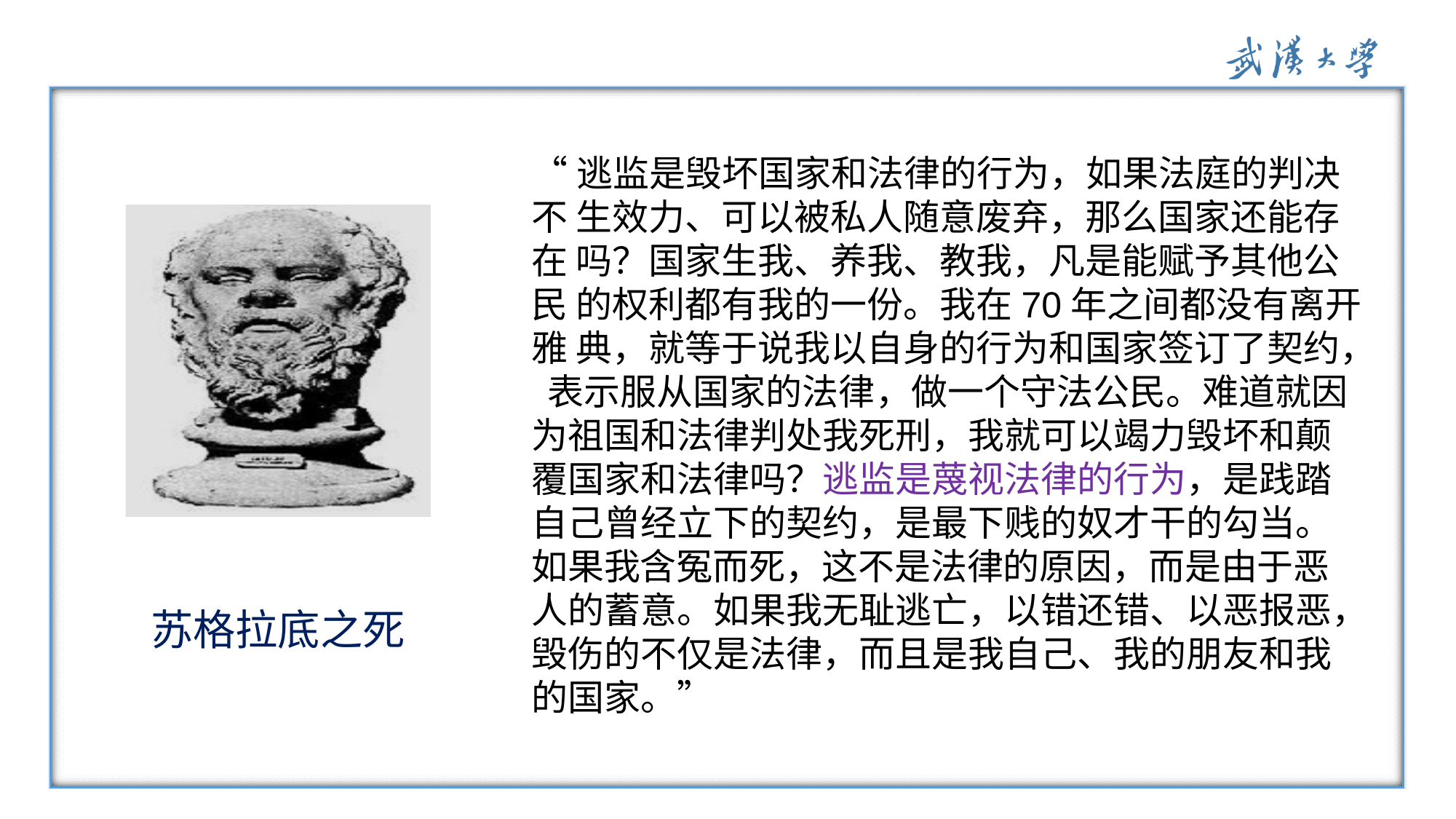

“逃监是毁坏国家和法律的行为，如果法庭的判决不 生效力、可以被私人随意废弃，那么国家还能存在 吗？国家生我、养我、教我，凡是能赋予其他公民 的权利都有我的一份。我在70年之间都没有离开雅 典，就等于说我以自身的行为和国家签订了契约，  表示服从国家的法律，做一个守法公民。难道就因 为祖国和法律判处我死刑，我就可以竭力毁坏和颠 覆国家和法律吗？逃监是蔑视法律的行为，是践踏 自己曾经立下的契约，是最下贱的奴才干的勾当。 如果我含冤而死，这不是法律的原因，而是由于恶 人的蓄意。如果我无耻逃亡，以错还错、以恶报恶， 毁伤的不仅是法律，而且是我自己、我的朋友和我 的国家。”

苏格拉底之死